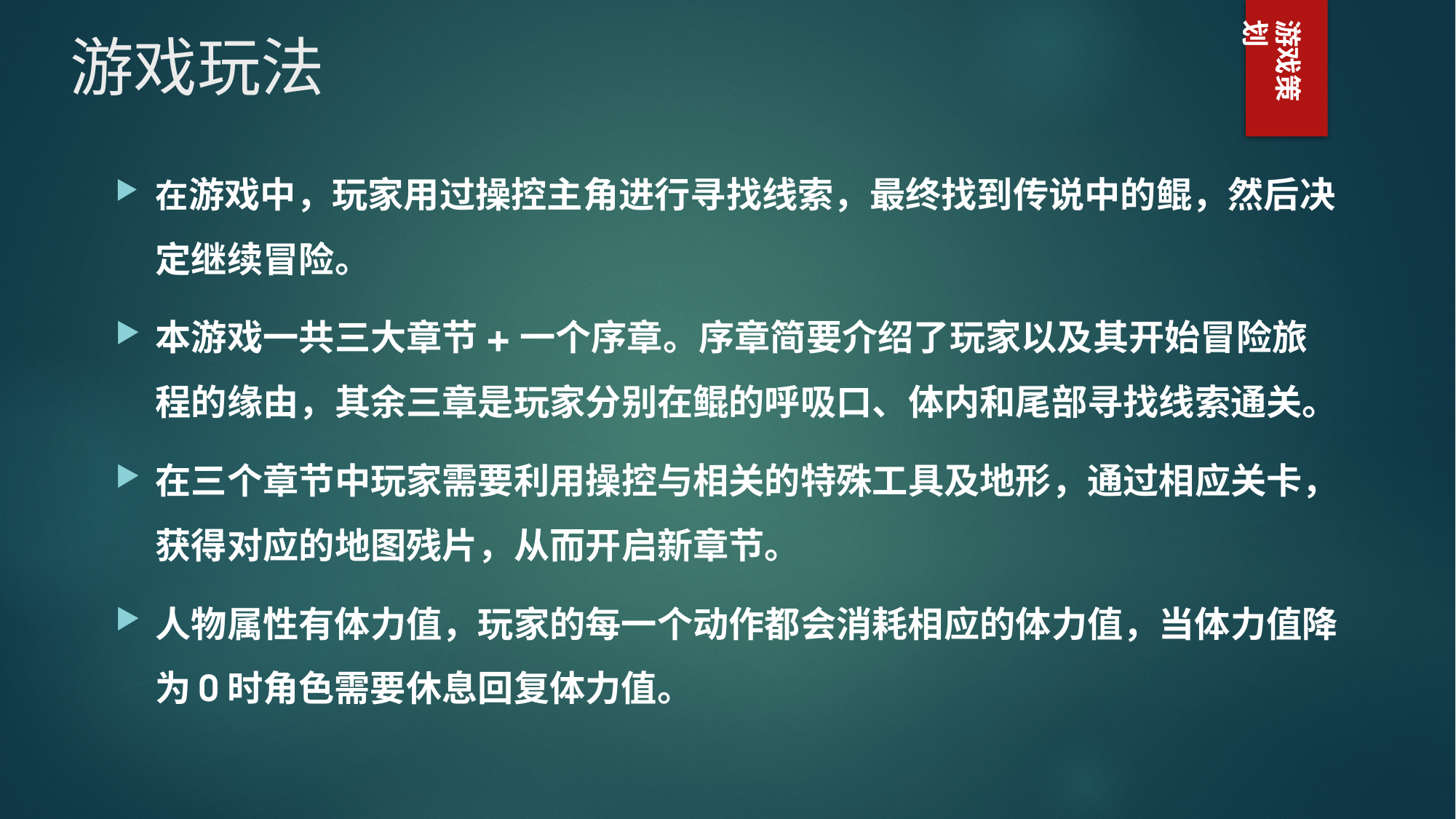

# 游戏玩法
游戏策划
在游戏中，玩家用过操控主角进行寻找线索，最终找到传说中的鲲，然后决定继续冒险。
本游戏一共三大章节+一个序章。序章简要介绍了玩家以及其开始冒险旅程的缘由，其余三章是玩家分别在鲲的呼吸口、体内和尾部寻找线索通关。
在三个章节中玩家需要利用操控与相关的特殊工具及地形，通过相应关卡，获得对应的地图残片，从而开启新章节。
人物属性有体力值，玩家的每一个动作都会消耗相应的体力值，当体力值降为0时角色需要休息回复体力值。